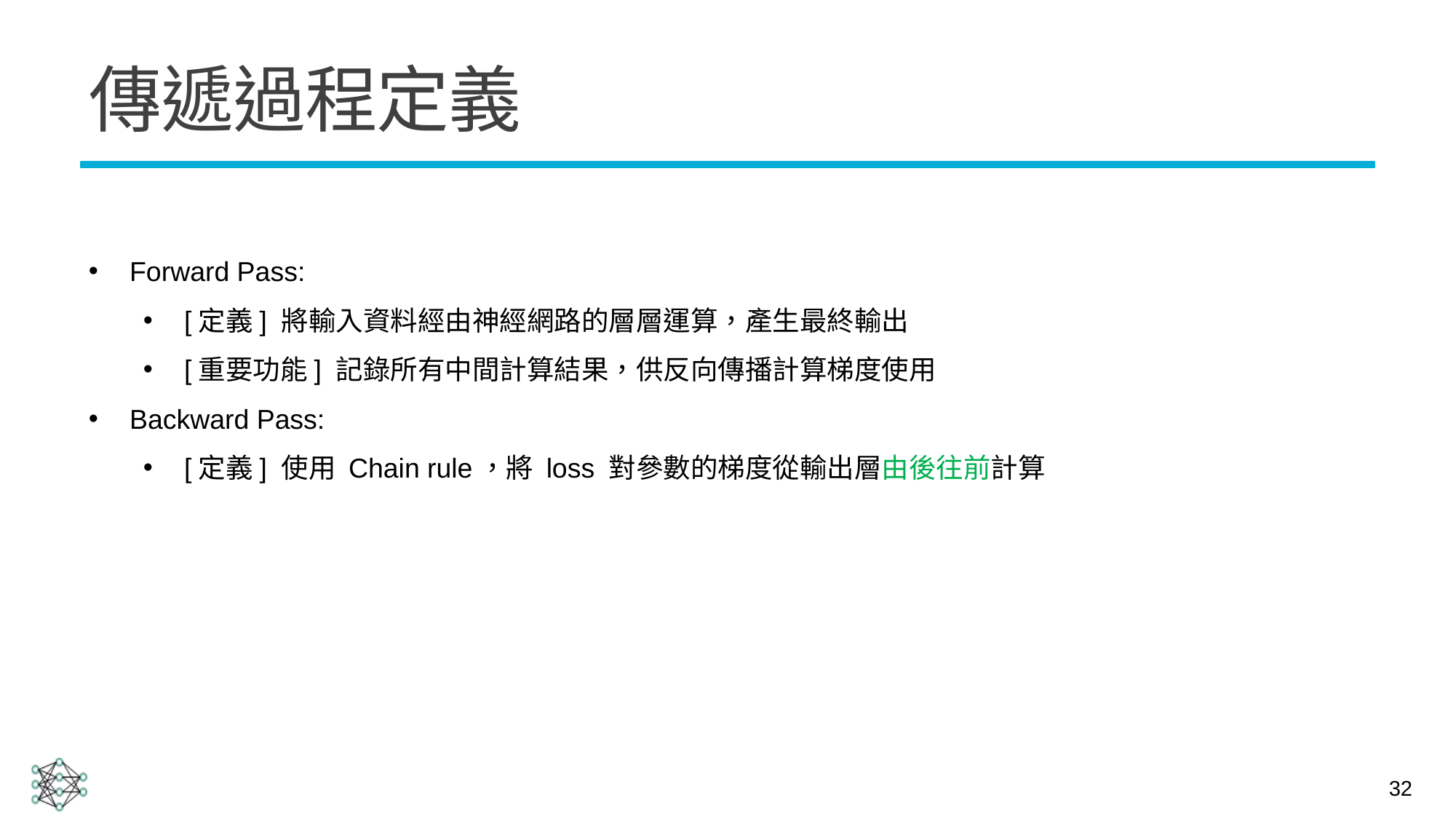

# 傳遞過程定義
Forward Pass:
[定義] 將輸入資料經由神經網路的層層運算，產生最終輸出
[重要功能] 記錄所有中間計算結果，供反向傳播計算梯度使用
Backward Pass:
[定義] 使用 Chain rule，將 loss 對參數的梯度從輸出層由後往前計算
32